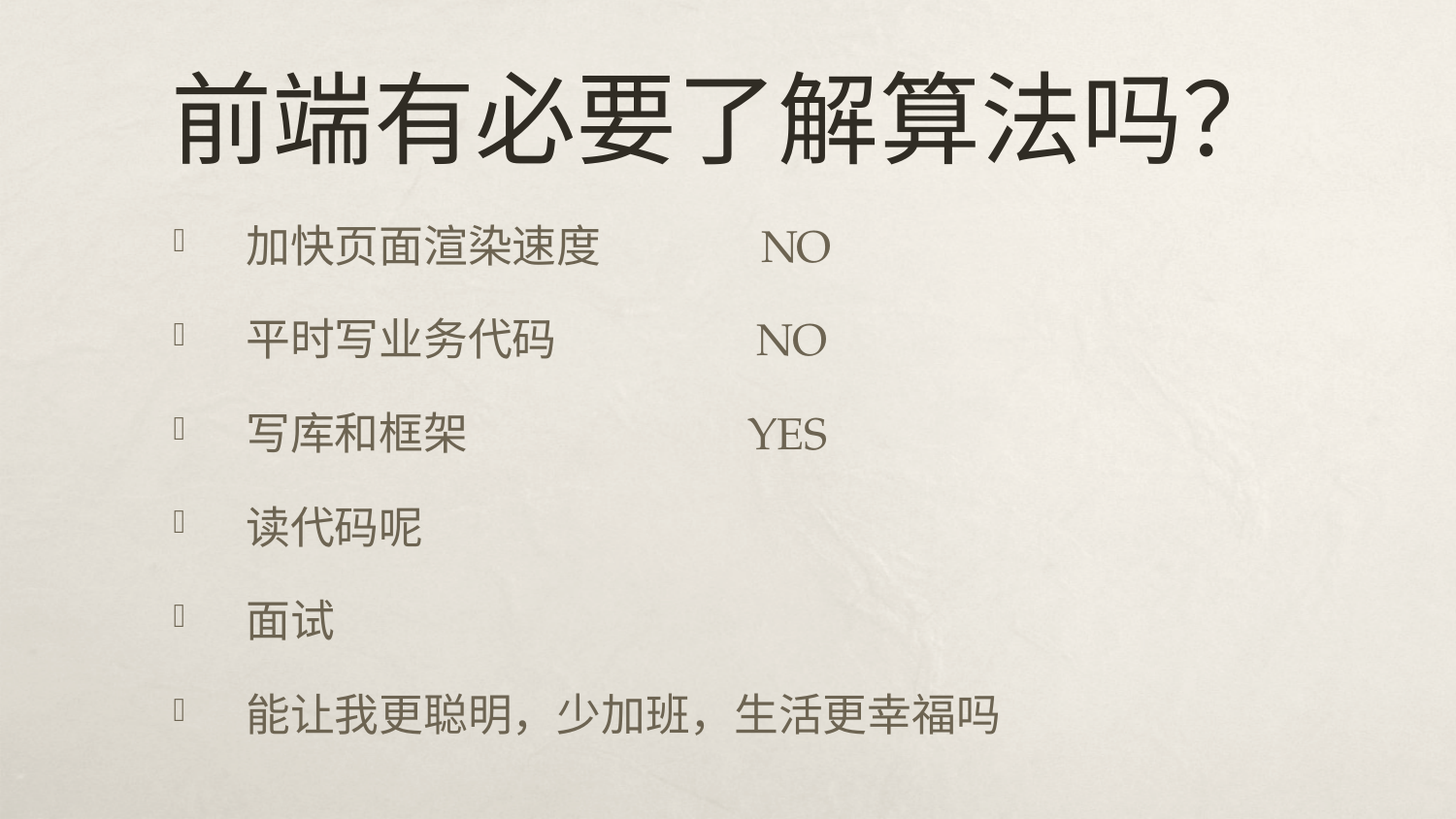

# 前端有必要了解算法吗？
加快页面渲染速度               NO
平时写业务代码                   NO
写库和框架                           YES
读代码呢
面试
能让我更聪明，少加班，生活更幸福吗